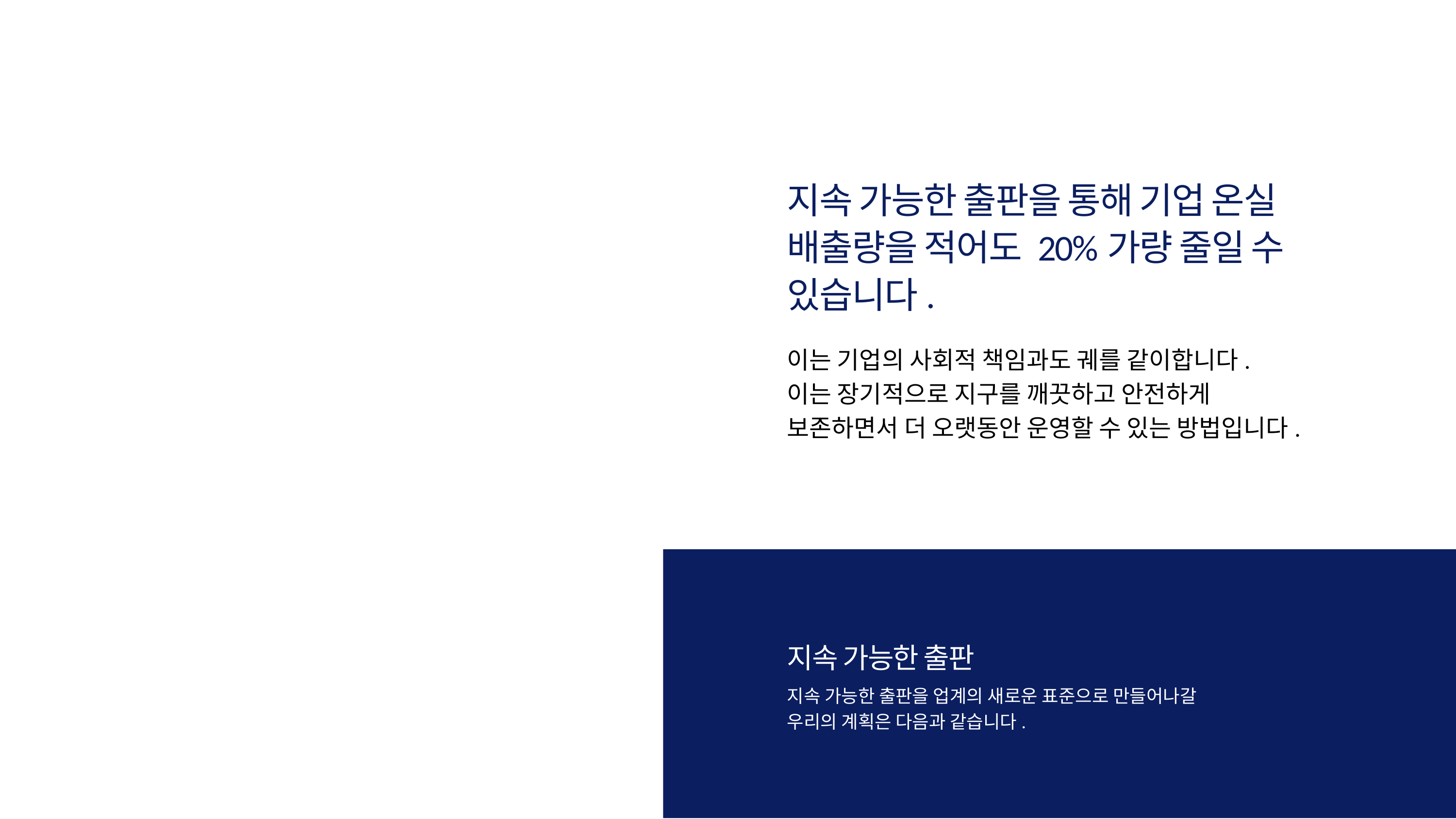

지속 가능한 출판을 통해 기업 온실 배출량을 적어도 20%가량 줄일 수 있습니다.
이는 기업의 사회적 책임과도 궤를 같이합니다.
이는 장기적으로 지구를 깨끗하고 안전하게
보존하면서 더 오랫동안 운영할 수 있는 방법입니다.

지속 가능한 출판
지속 가능한 출판을 업계의 새로운 표준으로 만들어나갈
우리의 계획은 다음과 같습니다.